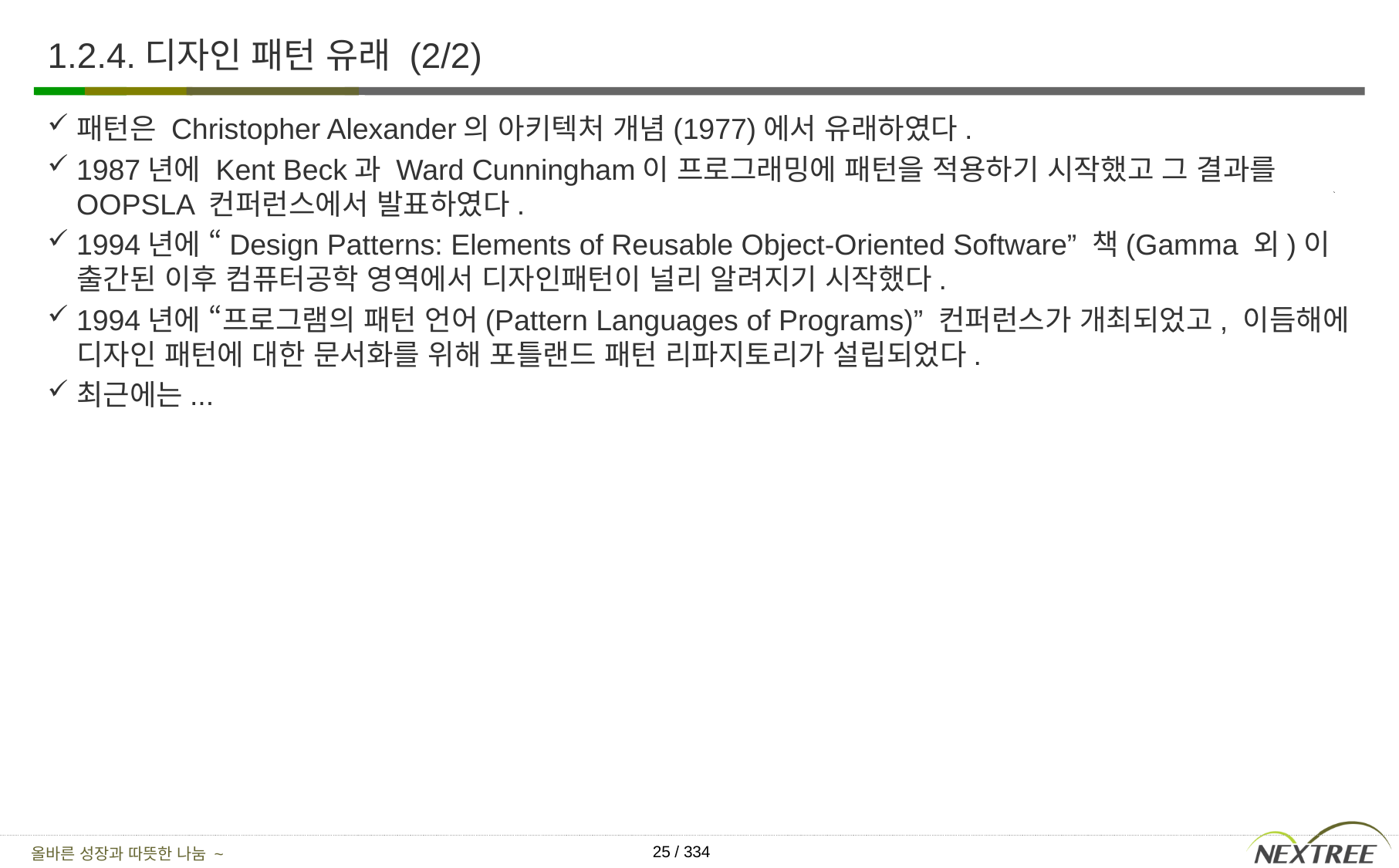

# 1.2.4.디자인 패턴 유래 (2/2)
패턴은 Christopher Alexander의 아키텍처 개념(1977)에서 유래하였다.
1987년에 Kent Beck과 Ward Cunningham이 프로그래밍에 패턴을 적용하기 시작했고 그 결과를 OOPSLA 컨퍼런스에서 발표하였다.
1994년에 “Design Patterns: Elements of Reusable Object-Oriented Software” 책(Gamma 외)이 출간된 이후 컴퓨터공학 영역에서 디자인패턴이 널리 알려지기 시작했다.
1994년에 “프로그램의 패턴 언어(Pattern Languages of Programs)” 컨퍼런스가 개최되었고, 이듬해에 디자인 패턴에 대한 문서화를 위해 포틀랜드 패턴 리파지토리가 설립되었다.
최근에는...